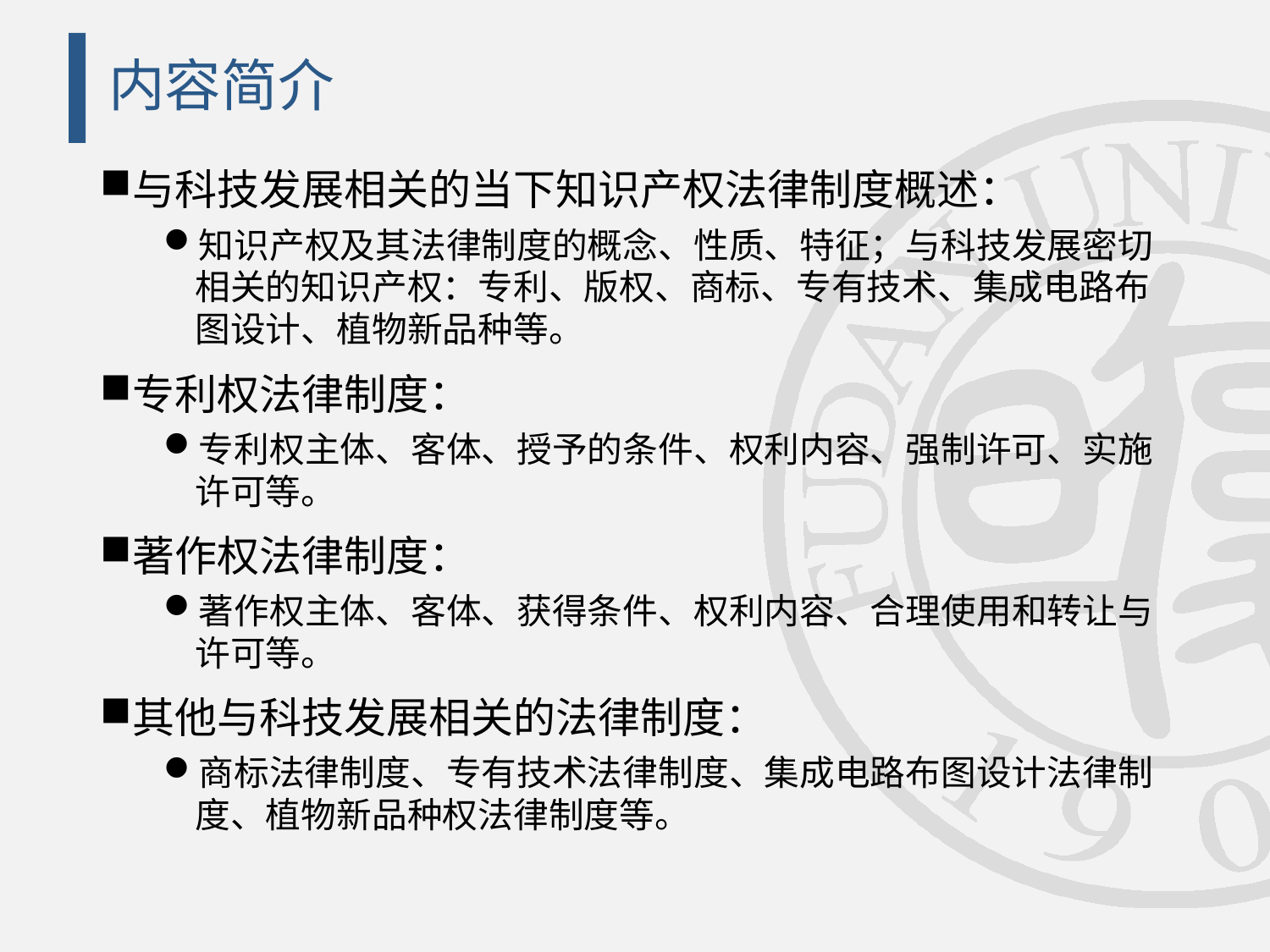

# 内容简介
与科技发展相关的当下知识产权法律制度概述：
知识产权及其法律制度的概念、性质、特征；与科技发展密切相关的知识产权：专利、版权、商标、专有技术、集成电路布图设计、植物新品种等。
专利权法律制度：
专利权主体、客体、授予的条件、权利内容、强制许可、实施许可等。
著作权法律制度：
著作权主体、客体、获得条件、权利内容、合理使用和转让与许可等。
其他与科技发展相关的法律制度：
商标法律制度、专有技术法律制度、集成电路布图设计法律制度、植物新品种权法律制度等。